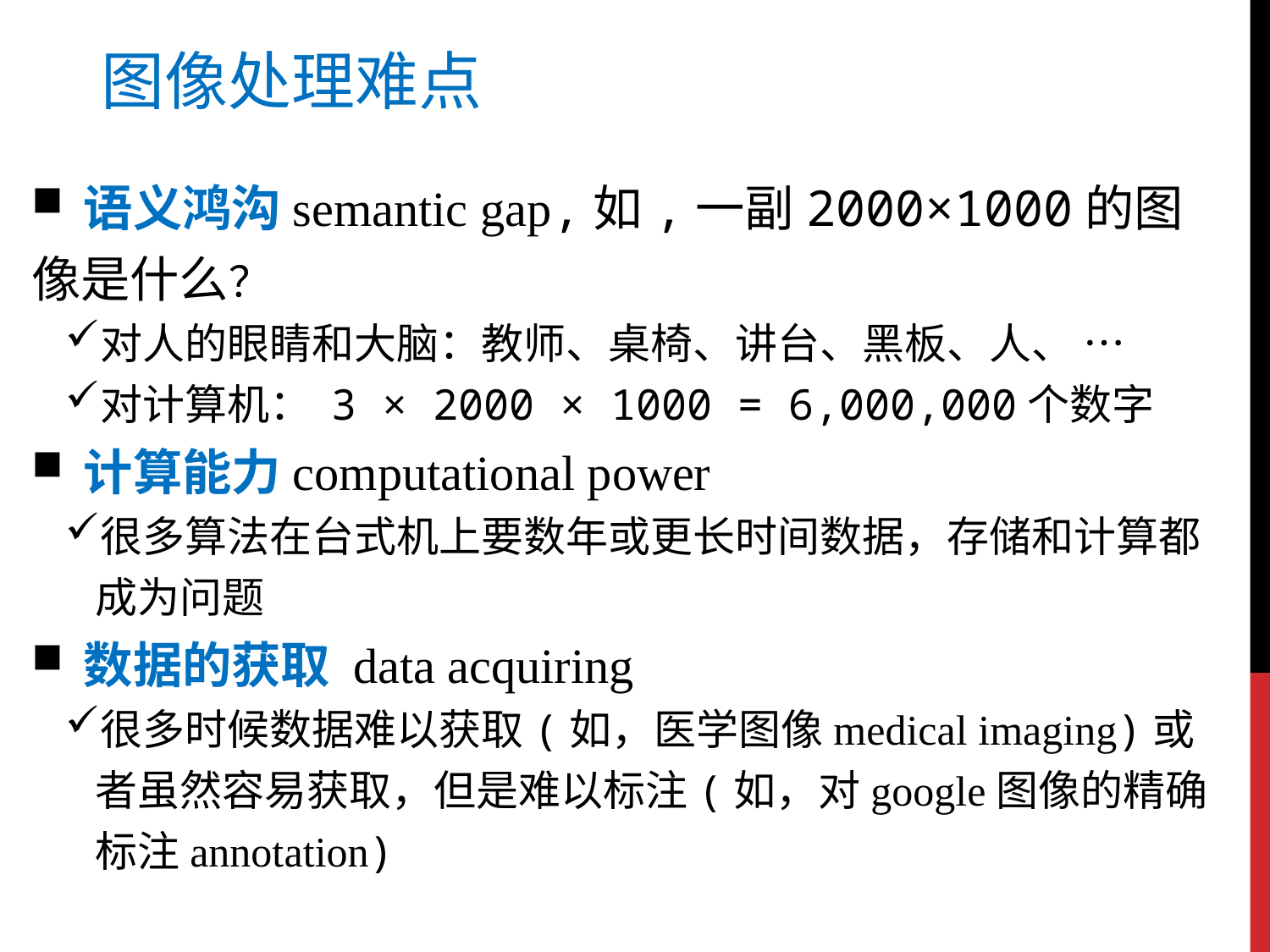

图像处理难点
 语义鸿沟semantic gap,如,一副2000×1000的图像是什么？
对人的眼睛和大脑：教师、桌椅、讲台、黑板、人、 …
对计算机： 3 × 2000 × 1000 = 6,000,000个数字
 计算能力computational power
很多算法在台式机上要数年或更长时间数据，存储和计算都 成为问题
 数据的获取 data acquiring
很多时候数据难以获取(如，医学图像medical imaging)或者虽然容易获取，但是难以标注(如，对google图像的精确标注annotation)